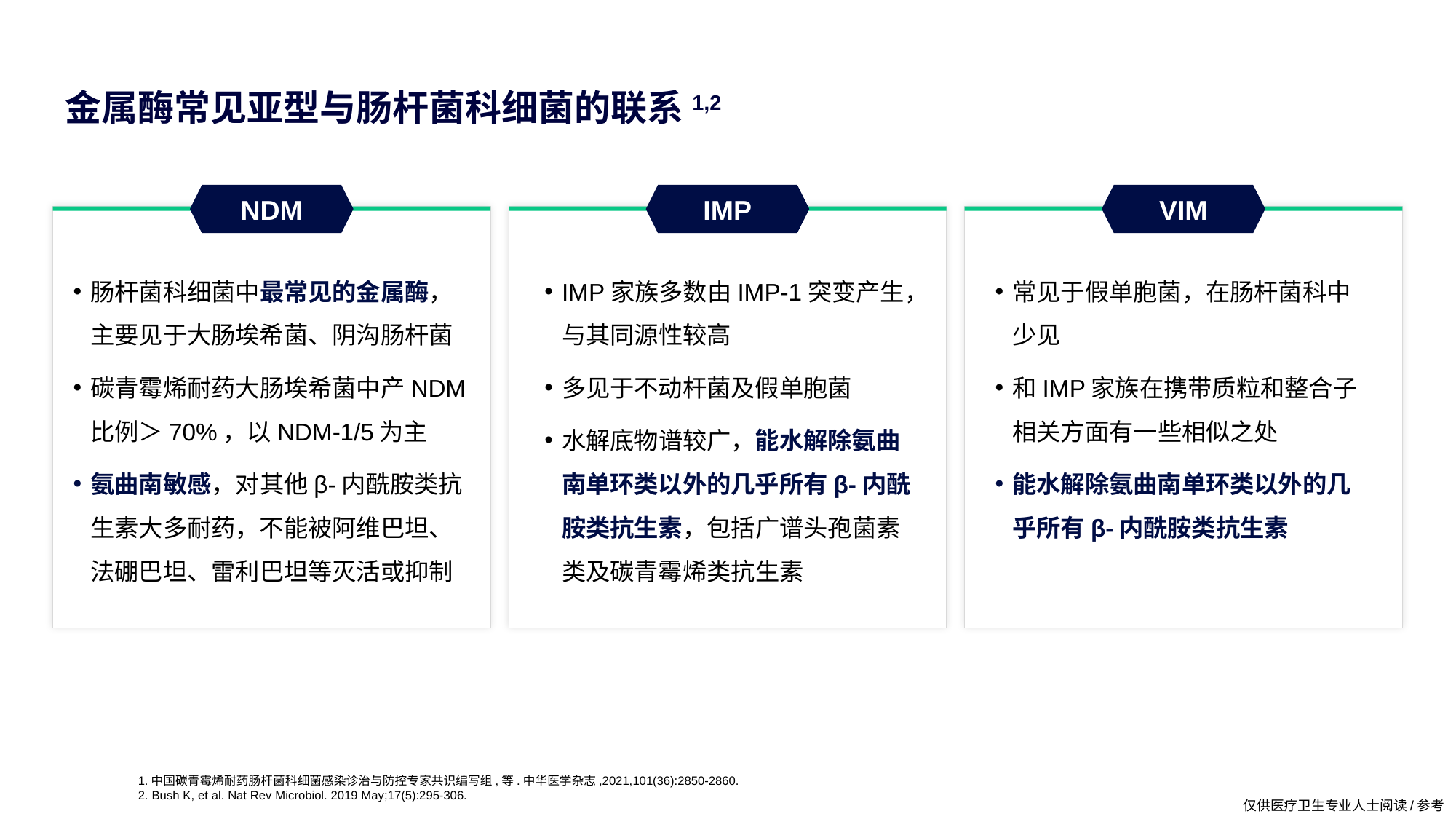

# 金属酶常见亚型与肠杆菌科细菌的联系1,2
NDM

肠杆菌科细菌中最常见的金属酶，主要见于大肠埃希菌、阴沟肠杆菌
碳青霉烯耐药大肠埃希菌中产NDM比例＞70%，以NDM-1/5为主
氨曲南敏感，对其他β-内酰胺类抗生素大多耐药，不能被阿维巴坦、法硼巴坦、雷利巴坦等灭活或抑制
IMP

IMP家族多数由IMP-1突变产生，与其同源性较高
多见于不动杆菌及假单胞菌
水解底物谱较广，能水解除氨曲南单环类以外的几乎所有β-内酰胺类抗生素，包括广谱头孢菌素类及碳青霉烯类抗生素
VIM

常见于假单胞菌，在肠杆菌科中少见
和IMP家族在携带质粒和整合子相关方面有一些相似之处
能水解除氨曲南单环类以外的几乎所有β-内酰胺类抗生素
1.中国碳青霉烯耐药肠杆菌科细菌感染诊治与防控专家共识编写组,等.中华医学杂志,2021,101(36):2850-2860.
2. Bush K, et al. Nat Rev Microbiol. 2019 May;17(5):295-306.
仅供医疗卫生专业人士阅读/参考